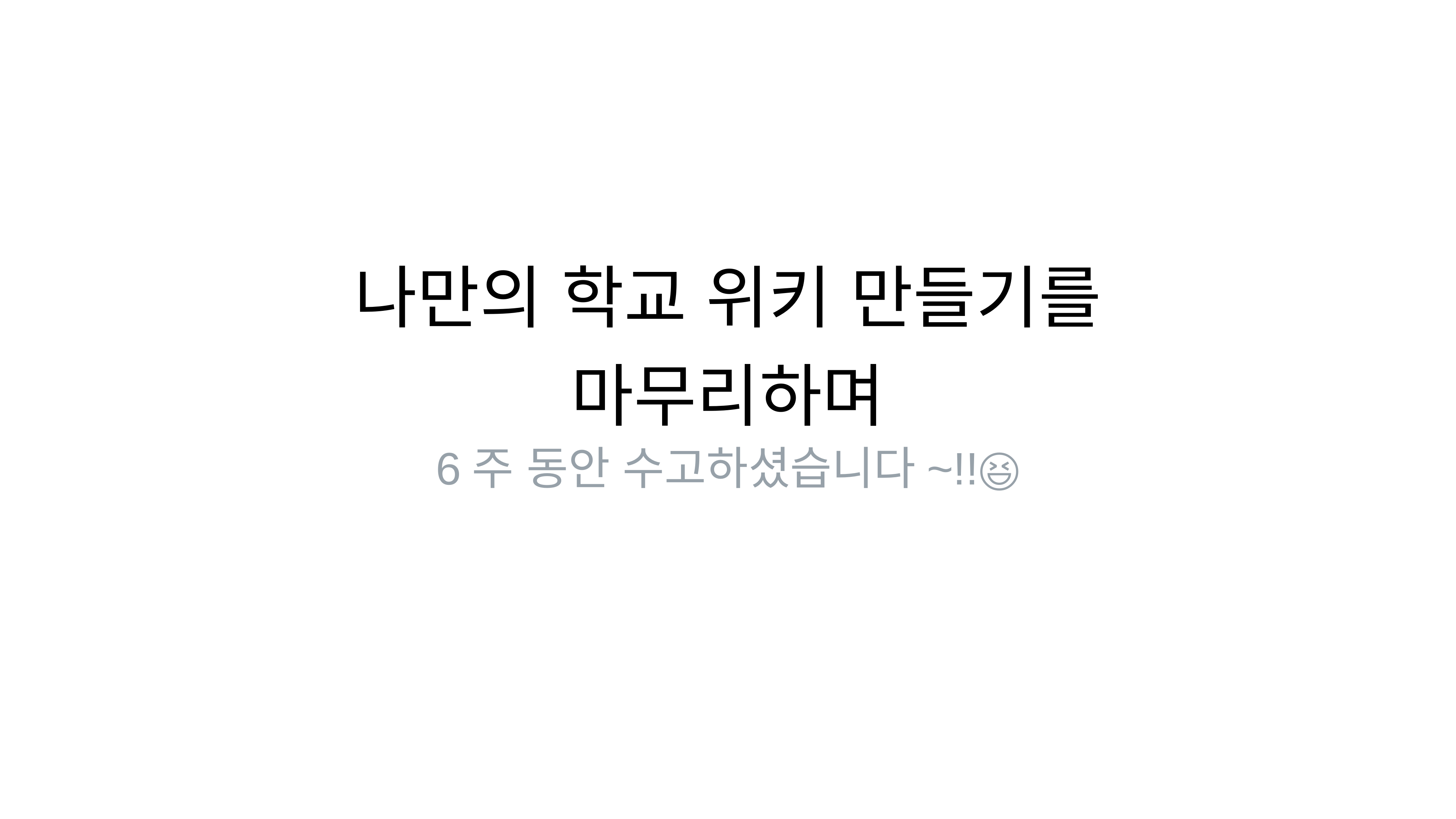

나만의 학교 위키 만들기를 마무리하며
6주 동안 수고하셨습니다~!!😆